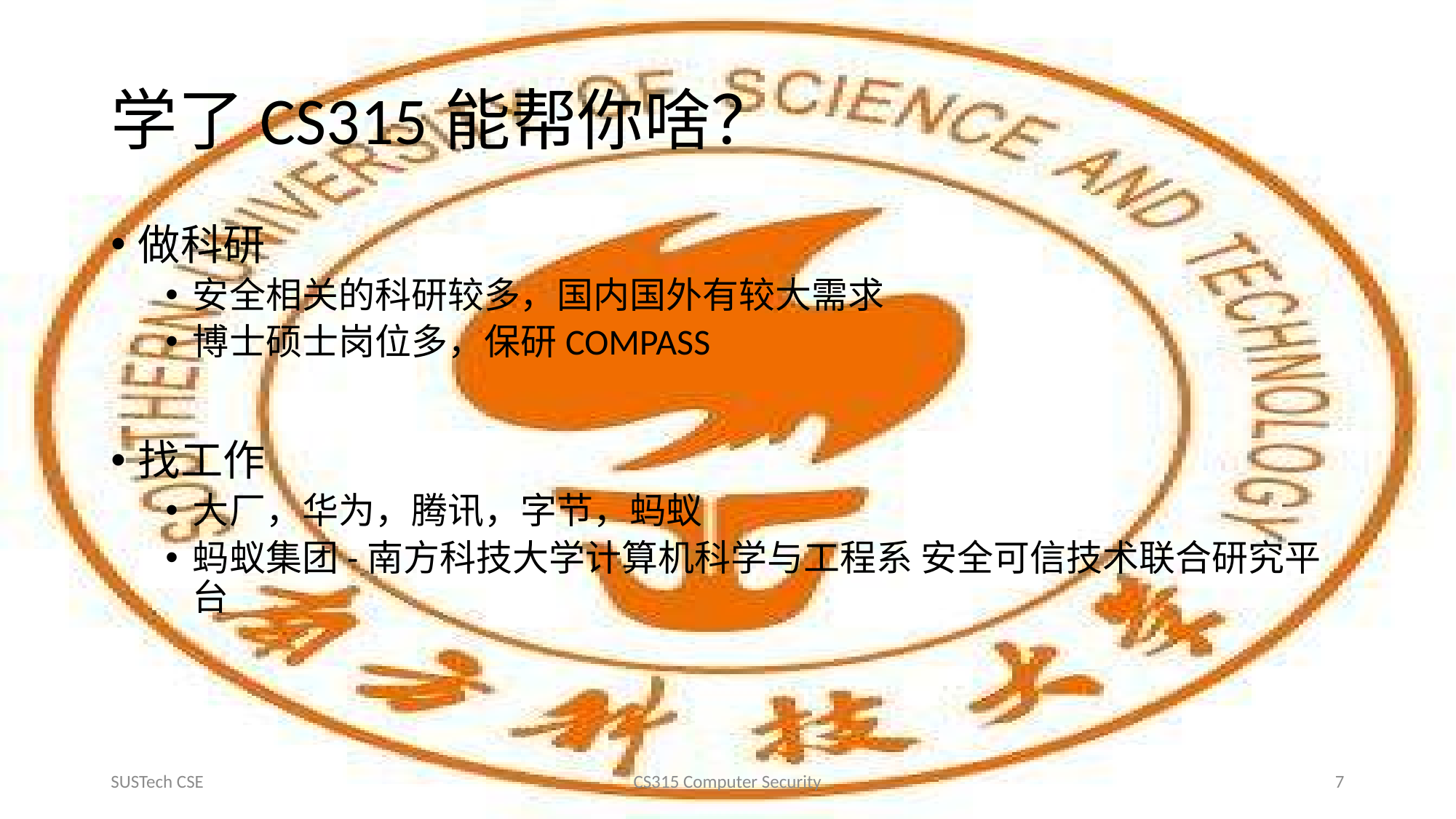

# 学了CS315能帮你啥？
做科研
安全相关的科研较多，国内国外有较大需求
博士硕士岗位多，保研COMPASS

找工作
大厂，华为，腾讯，字节，蚂蚁
蚂蚁集团-南方科技大学计算机科学与工程系 安全可信技术联合研究平台
SUSTech CSE
CS315 Computer Security
7